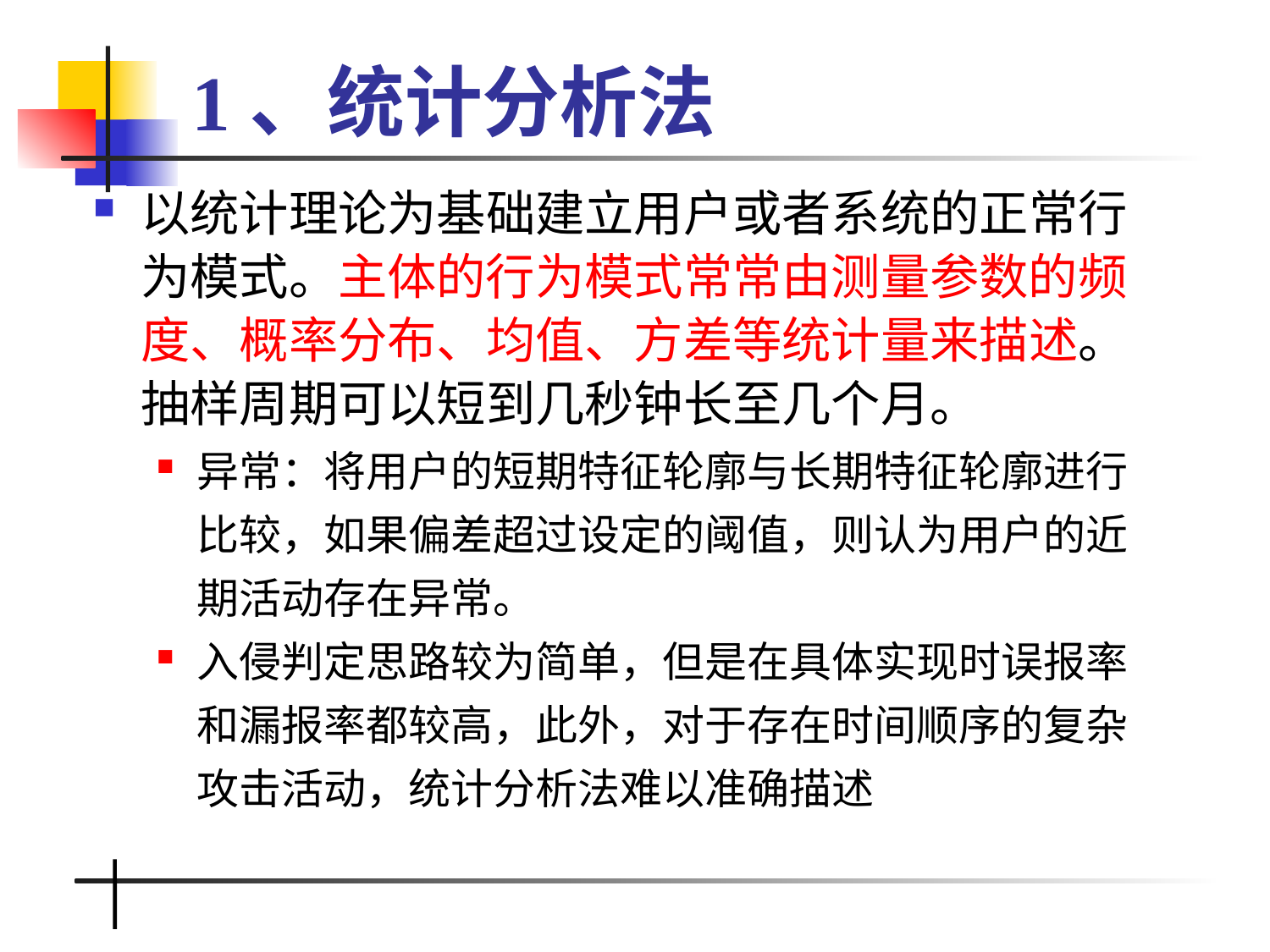

# 1、统计分析法
以统计理论为基础建立用户或者系统的正常行为模式。主体的行为模式常常由测量参数的频度、概率分布、均值、方差等统计量来描述。抽样周期可以短到几秒钟长至几个月。
异常：将用户的短期特征轮廓与长期特征轮廓进行比较，如果偏差超过设定的阈值，则认为用户的近期活动存在异常。
入侵判定思路较为简单，但是在具体实现时误报率和漏报率都较高，此外，对于存在时间顺序的复杂攻击活动，统计分析法难以准确描述